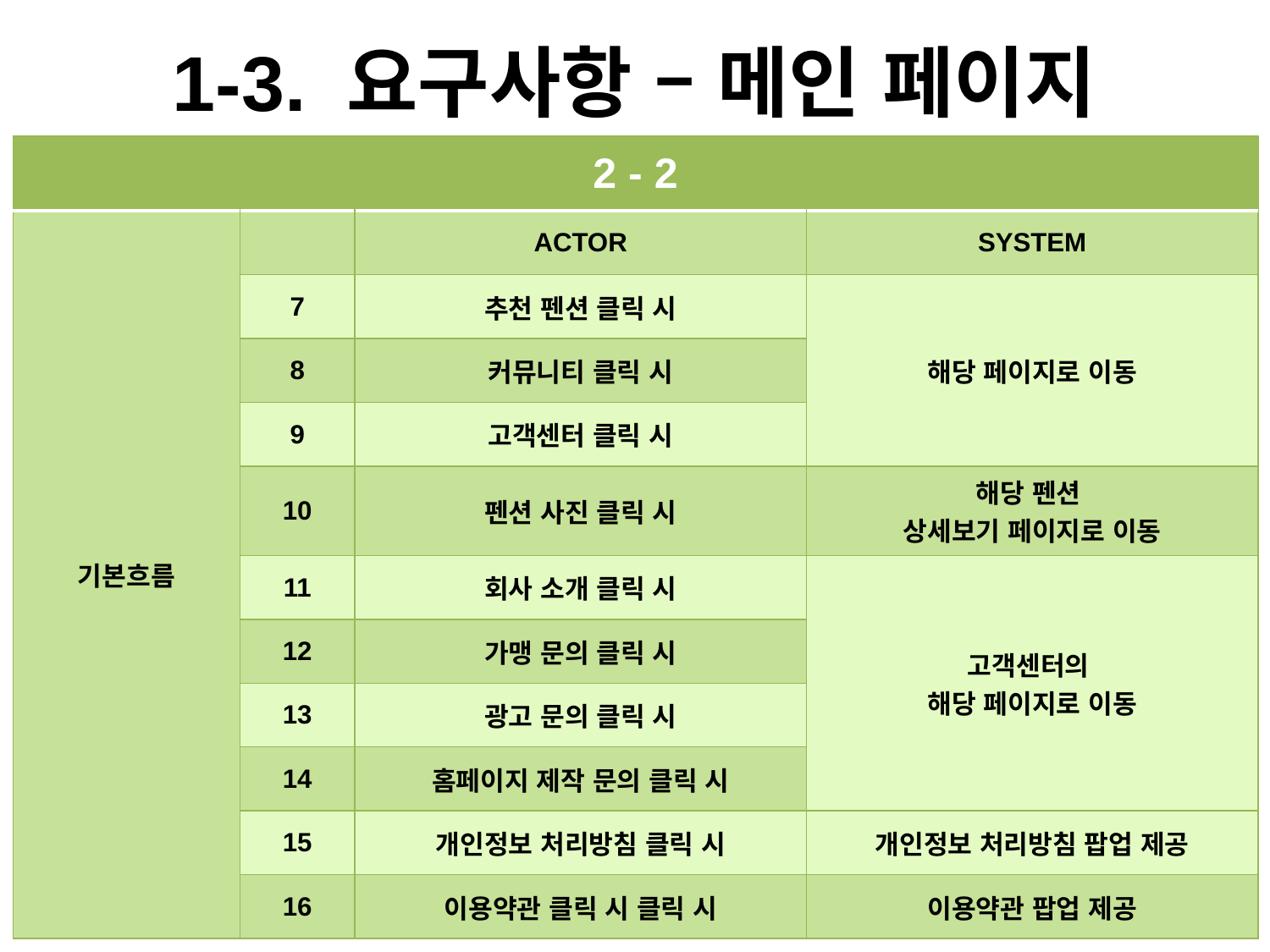

# 1-3. 요구사항 – 메인 페이지
| 2 - 2 |  |  |  |
| --- | --- | --- | --- |
| 기본흐름 |  | ACTOR | SYSTEM |
|  | 7 | 추천 펜션 클릭 시 | 해당 페이지로 이동 |
|  | 8 | 커뮤니티 클릭 시 |  |
|  | 9 | 고객센터 클릭 시 |  |
|  | 10 | 펜션 사진 클릭 시 | 해당 펜션 상세보기 페이지로 이동 |
|  | 11 | 회사 소개 클릭 시 | 고객센터의 해당 페이지로 이동 |
|  | 12 | 가맹 문의 클릭 시 |  |
|  | 13 | 광고 문의 클릭 시 |  |
|  | 14 | 홈페이지 제작 문의 클릭 시 |  |
|  | 15 | 개인정보 처리방침 클릭 시 | 개인정보 처리방침 팝업 제공 |
|  | 16 | 이용약관 클릭 시 클릭 시 | 이용약관 팝업 제공 |